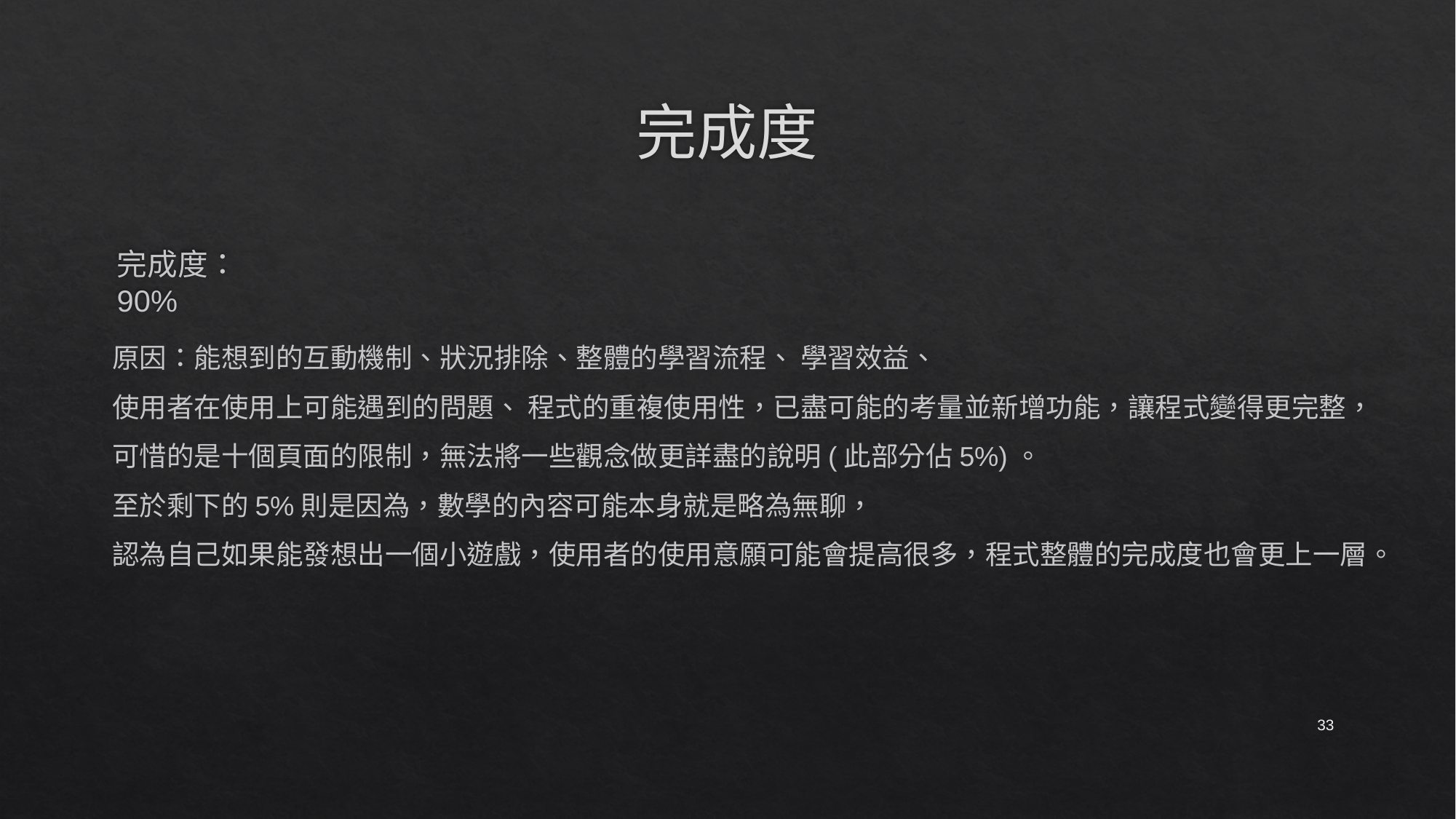

# 完成度
完成度：90%
原因：能想到的互動機制、狀況排除、整體的學習流程、 學習效益、
使用者在使用上可能遇到的問題、 程式的重複使用性，已盡可能的考量並新增功能，讓程式變得更完整，
可惜的是十個頁面的限制，無法將一些觀念做更詳盡的說明(此部分佔5%)。
至於剩下的5%則是因為，數學的內容可能本身就是略為無聊，
認為自己如果能發想出一個小遊戲，使用者的使用意願可能會提高很多，程式整體的完成度也會更上一層。
33